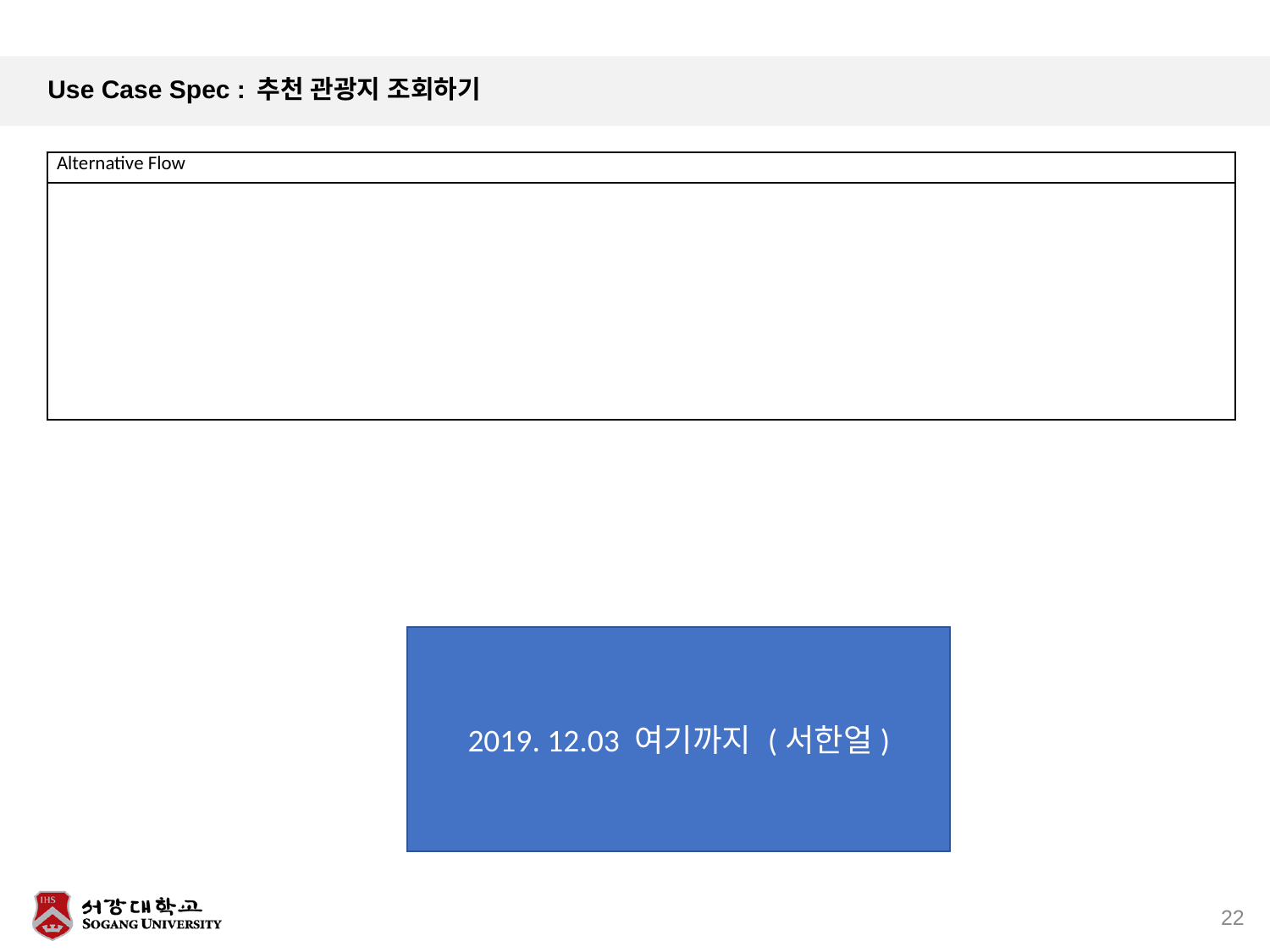

# Use Case Spec : 추천 관광지 조회하기
| Alternative Flow |
| --- |
|  |
2019. 12.03 여기까지 (서한얼)
22